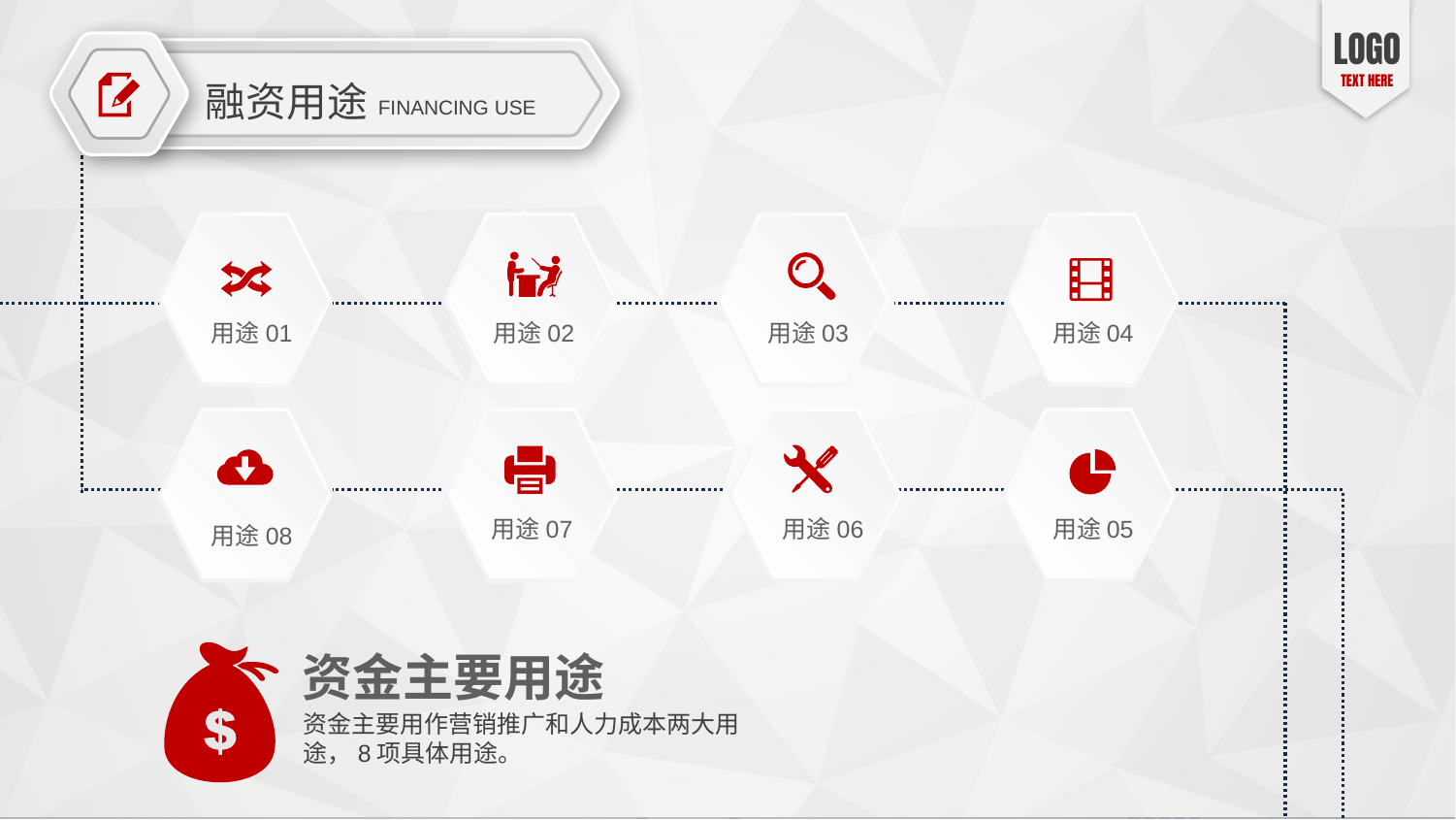

LOGO
TEXT HERE

融资用途

FINANCING USE

用途01
用途02
用途03
用途04

用途07
用途06
用途05
用途08

资金主要用途
资金主要用作营销推广和人力成本两大用途，8项具体用途。